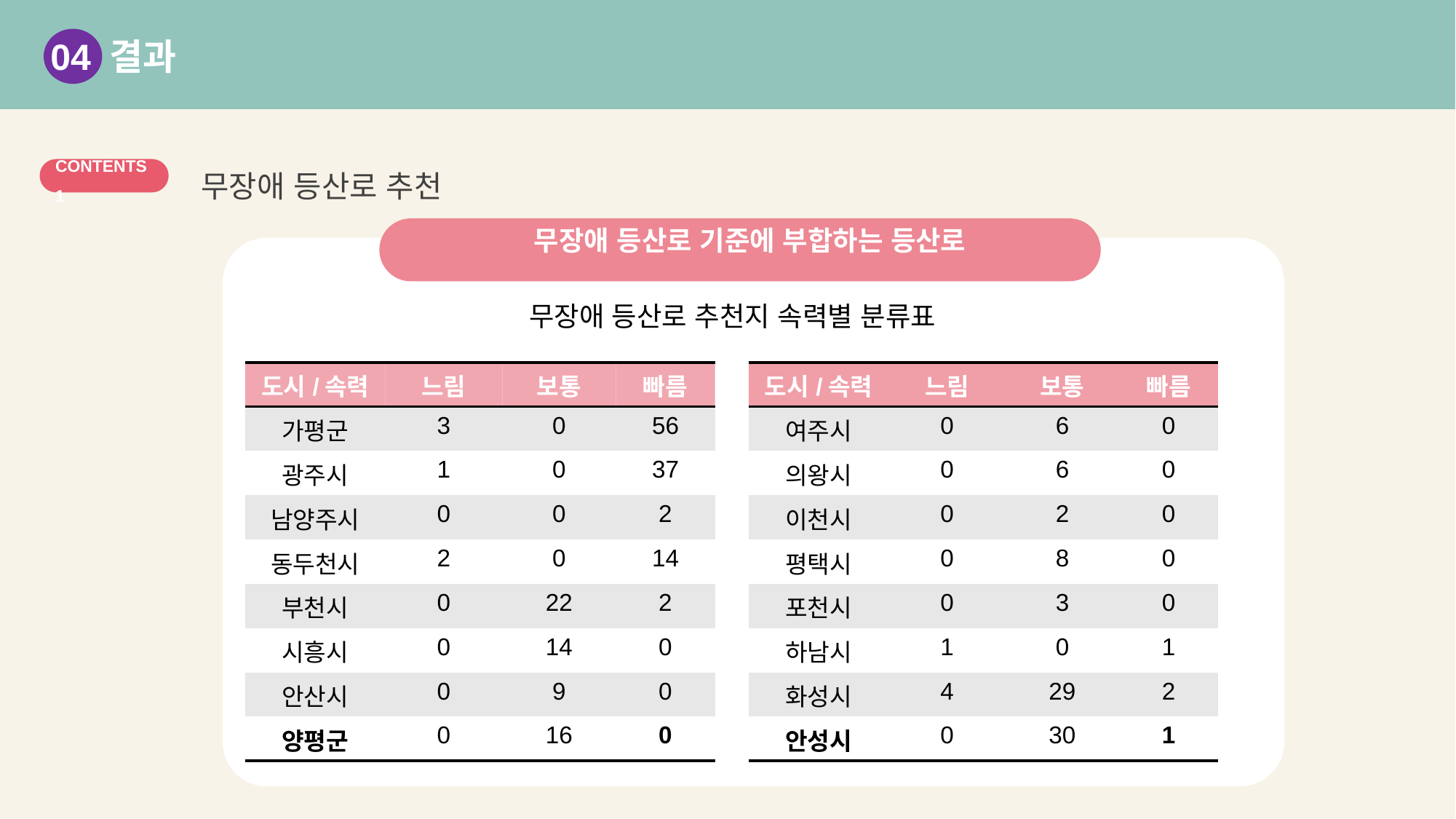

04 결과

무장애 등산로 추천
CONTENTS 1

무장애 등산로 기준에 부합하는 등산로
무장애 등산로 추천지 속력별 분류표
| 도시/속력 | 느림 | 보통 | 빠름 |
| --- | --- | --- | --- |
| 가평군 | 3 | 0 | 56 |
| 광주시 | 1 | 0 | 37 |
| 남양주시 | 0 | 0 | 2 |
| 동두천시 | 2 | 0 | 14 |
| 부천시 | 0 | 22 | 2 |
| 시흥시 | 0 | 14 | 0 |
| 안산시 | 0 | 9 | 0 |
| 양평군 | 0 | 16 | 0 |
| 도시/속력 | 느림 | 보통 | 빠름 |
| --- | --- | --- | --- |
| 여주시 | 0 | 6 | 0 |
| 의왕시 | 0 | 6 | 0 |
| 이천시 | 0 | 2 | 0 |
| 평택시 | 0 | 8 | 0 |
| 포천시 | 0 | 3 | 0 |
| 하남시 | 1 | 0 | 1 |
| 화성시 | 4 | 29 | 2 |
| 안성시 | 0 | 30 | 1 |